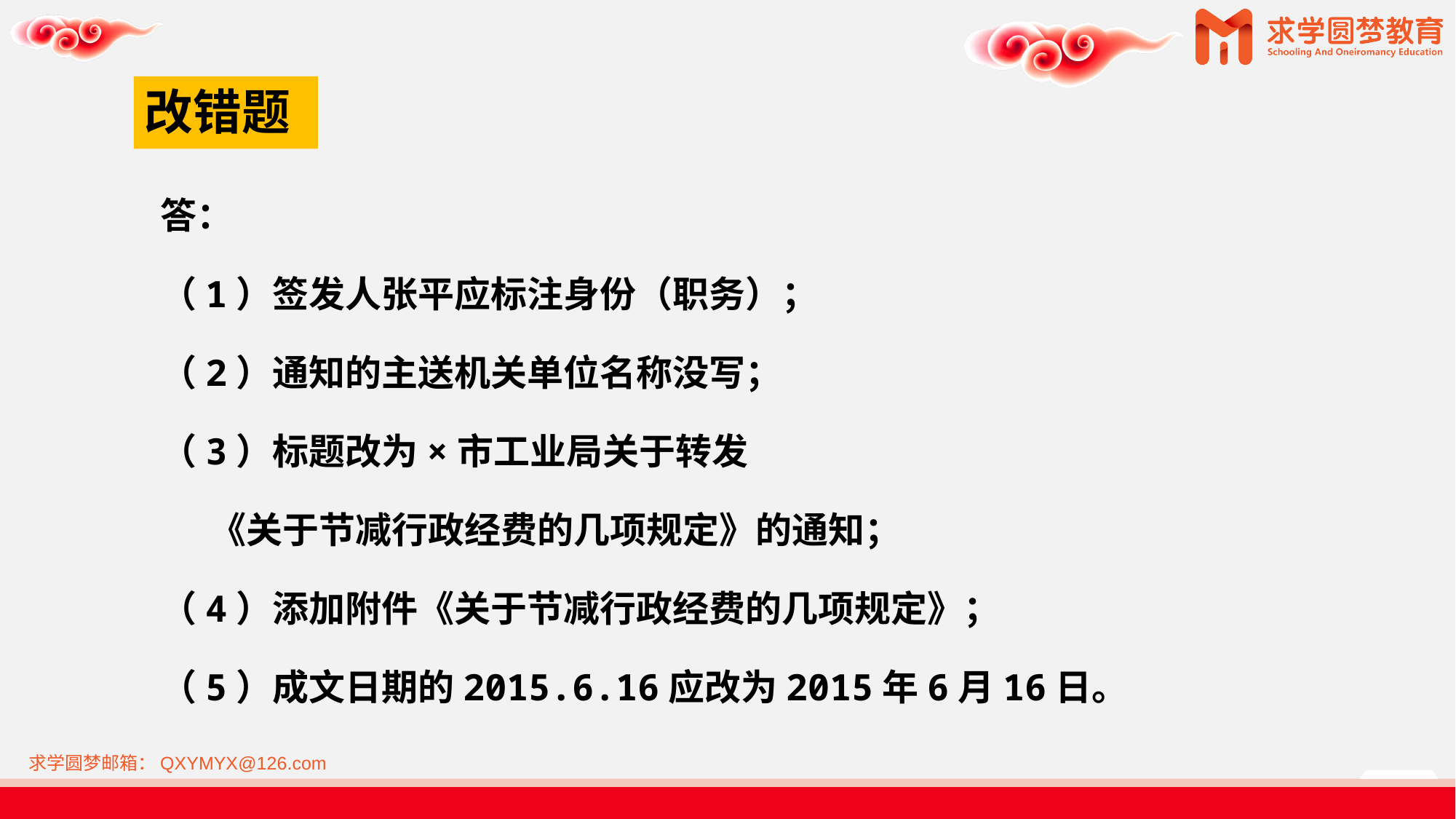

# 改错题
答：
（1）签发人张平应标注身份（职务）；
（2）通知的主送机关单位名称没写；
（3）标题改为×市工业局关于转发
     《关于节减行政经费的几项规定》的通知；
（4）添加附件《关于节减行政经费的几项规定》；
（5）成文日期的2015.6.16应改为2015年6月16日。